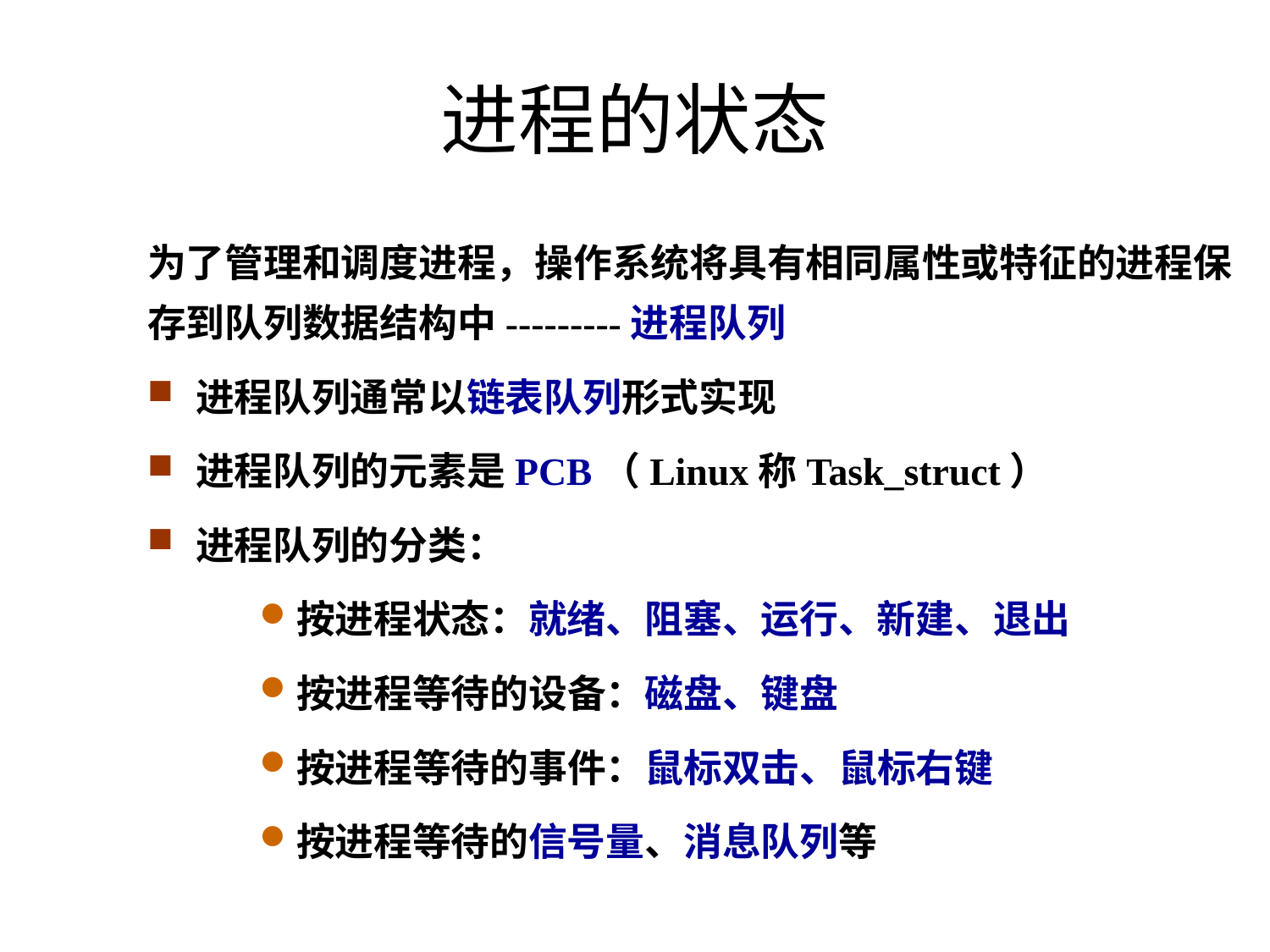

进程的状态

为了管理和调度进程，操作系统将具有相同属性或特征的进程保存到队列数据结构中---------进程队列
 进程队列通常以链表队列形式实现
 进程队列的元素是PCB（Linux称Task_struct）
 进程队列的分类：
按进程状态：就绪、阻塞、运行、新建、退出
按进程等待的设备：磁盘、键盘
按进程等待的事件：鼠标双击、鼠标右键
按进程等待的信号量、消息队列等